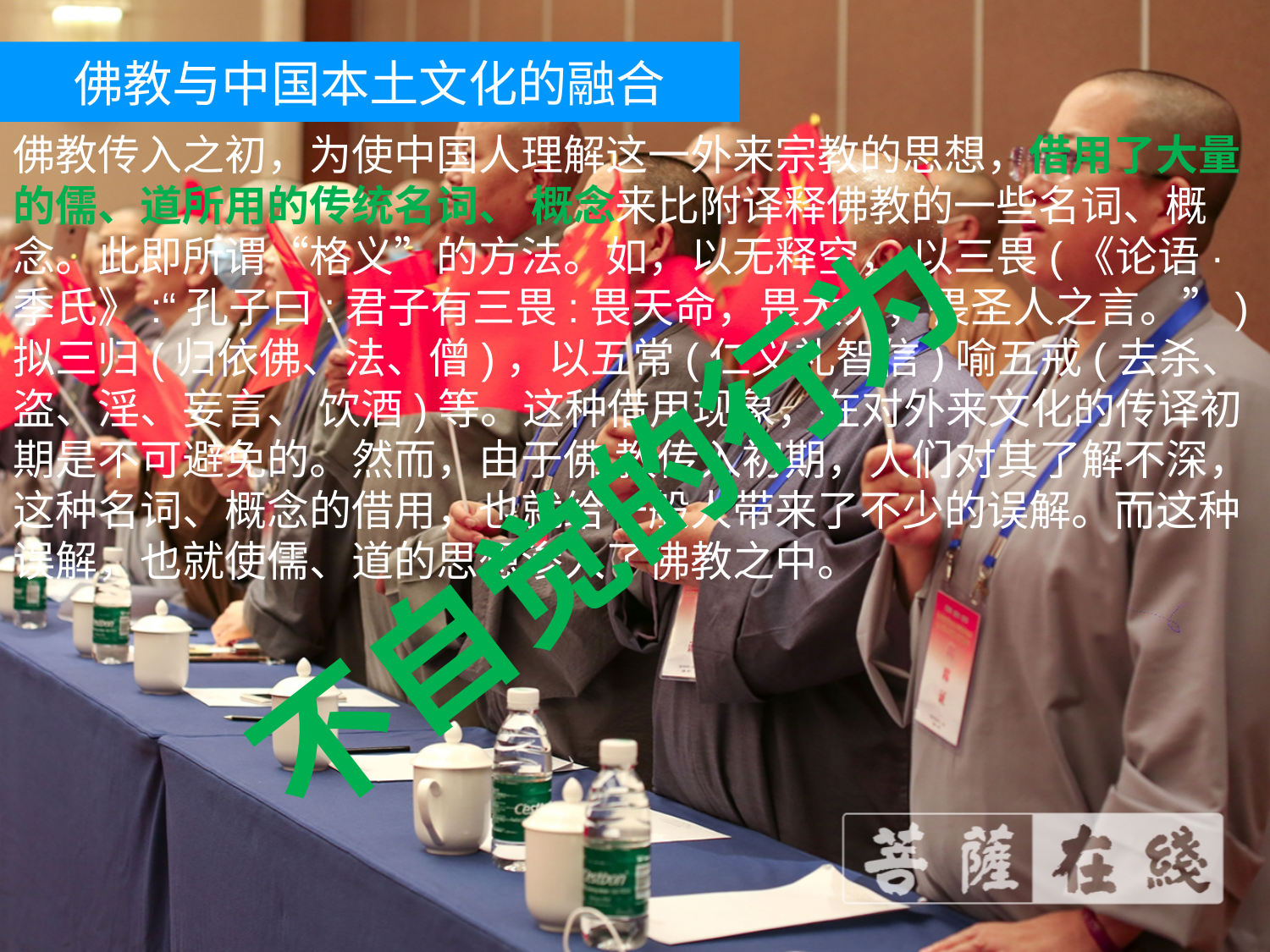

佛教与中国本土文化的融合
佛教传入之初，为使中国人理解这一外来宗教的思想，借用了大量的儒、道所用的传统名词、 概念来比附译释佛教的一些名词、概念。此即所谓“格义”的方法。如，以无释空， 以三畏(《论语·季氏》:“孔子曰:君子有三畏:畏天命，畏大人，畏圣人之言。”) 拟三归(归依佛、法、僧)，以五常(仁义礼智信)喻五戒(去杀、盗、淫、妄言、 饮酒)等。这种借用现象，在对外来文化的传译初期是不可避免的。然而，由于佛 教传入初期，人们对其了解不深，这种名词、概念的借用，也就给一般人带来了不少的误解。而这种误解，也就使儒、道的思想渗入了佛教之中。
不自觉的行为